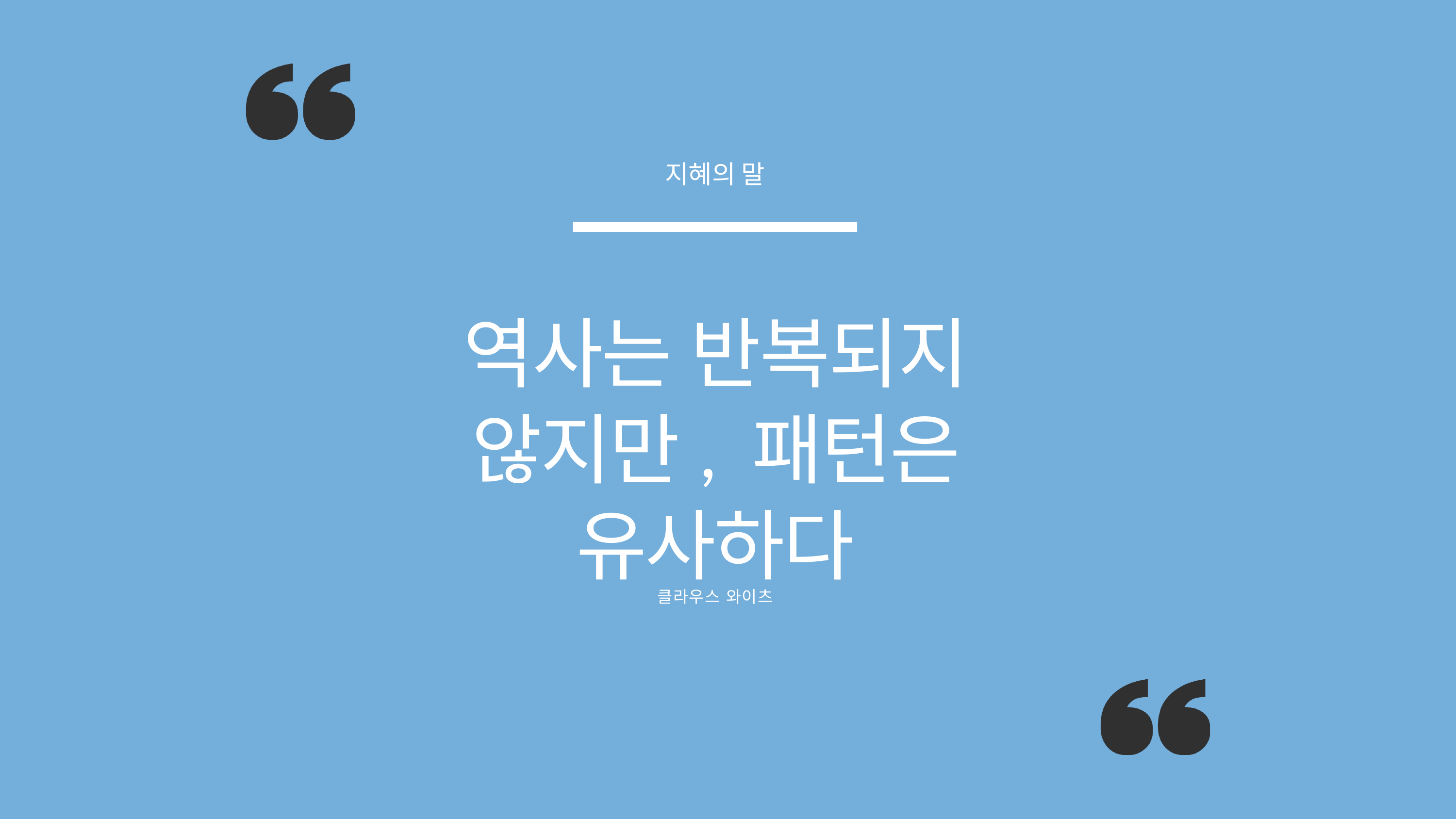

지혜의 말

역사는 반복되지 않지만, 패턴은 유사하다
클라우스 와이츠